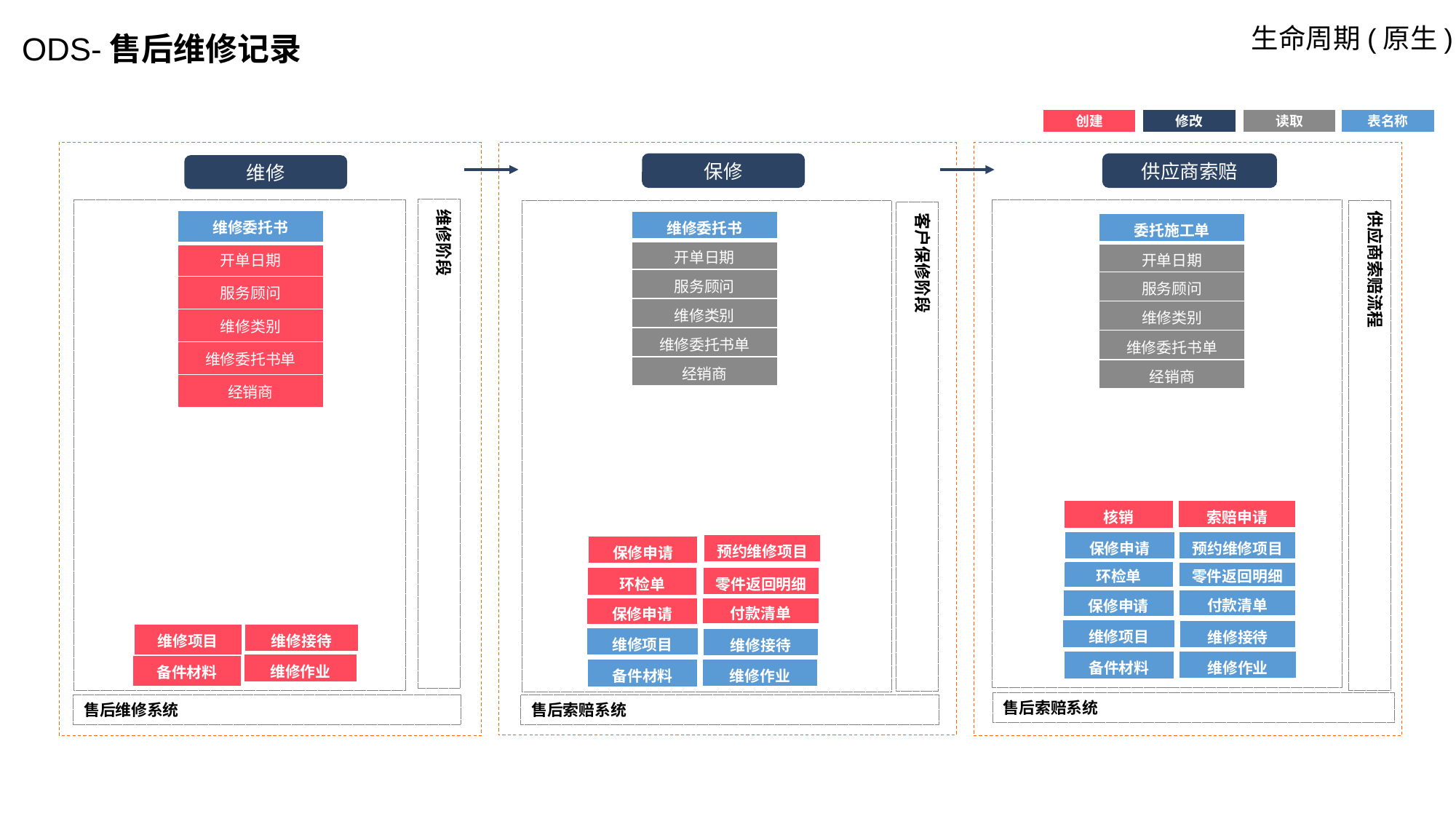

生命周期(原生)
ODS-售后维修记录
创建
修改
读取
表名称

保修
供应商索赔
维修
维修阶段

供应商索赔流程

客户保修阶段
| 维修委托书 |
| --- |
| 开单日期 |
| 服务顾问 |
| 维修类别 |
| 维修委托书单 |
| 经销商 |
| 维修委托书 |
| --- |
| 开单日期 |
| 服务顾问 |
| 维修类别 |
| 维修委托书单 |
| 经销商 |
| 委托施工单 |
| --- |
| 开单日期 |
| 服务顾问 |
| 维修类别 |
| 维修委托书单 |
| 经销商 |
| 索赔申请 |
| --- |
| 核销 |
| --- |
| 保修申请 |
| --- |
| 预约维修项目 |
| --- |
| 预约维修项目 |
| --- |
| 保修申请 |
| --- |
| 零件返回明细 |
| --- |
| 环检单 |
| --- |
| 零件返回明细 |
| --- |
| 环检单 |
| --- |
| 付款清单 |
| --- |
| 保修申请 |
| --- |
| 付款清单 |
| --- |
| 保修申请 |
| --- |
| 维修项目 |
| --- |
| 维修接待 |
| --- |
| 维修项目 |
| --- |
| 维修接待 |
| --- |
| 维修项目 |
| --- |
| 维修接待 |
| --- |
| 维修作业 |
| --- |
| 备件材料 |
| --- |
| 维修作业 |
| --- |
| 备件材料 |
| --- |
| 维修作业 |
| --- |
| 备件材料 |
| --- |
售后索赔系统
售后维修系统
售后索赔系统